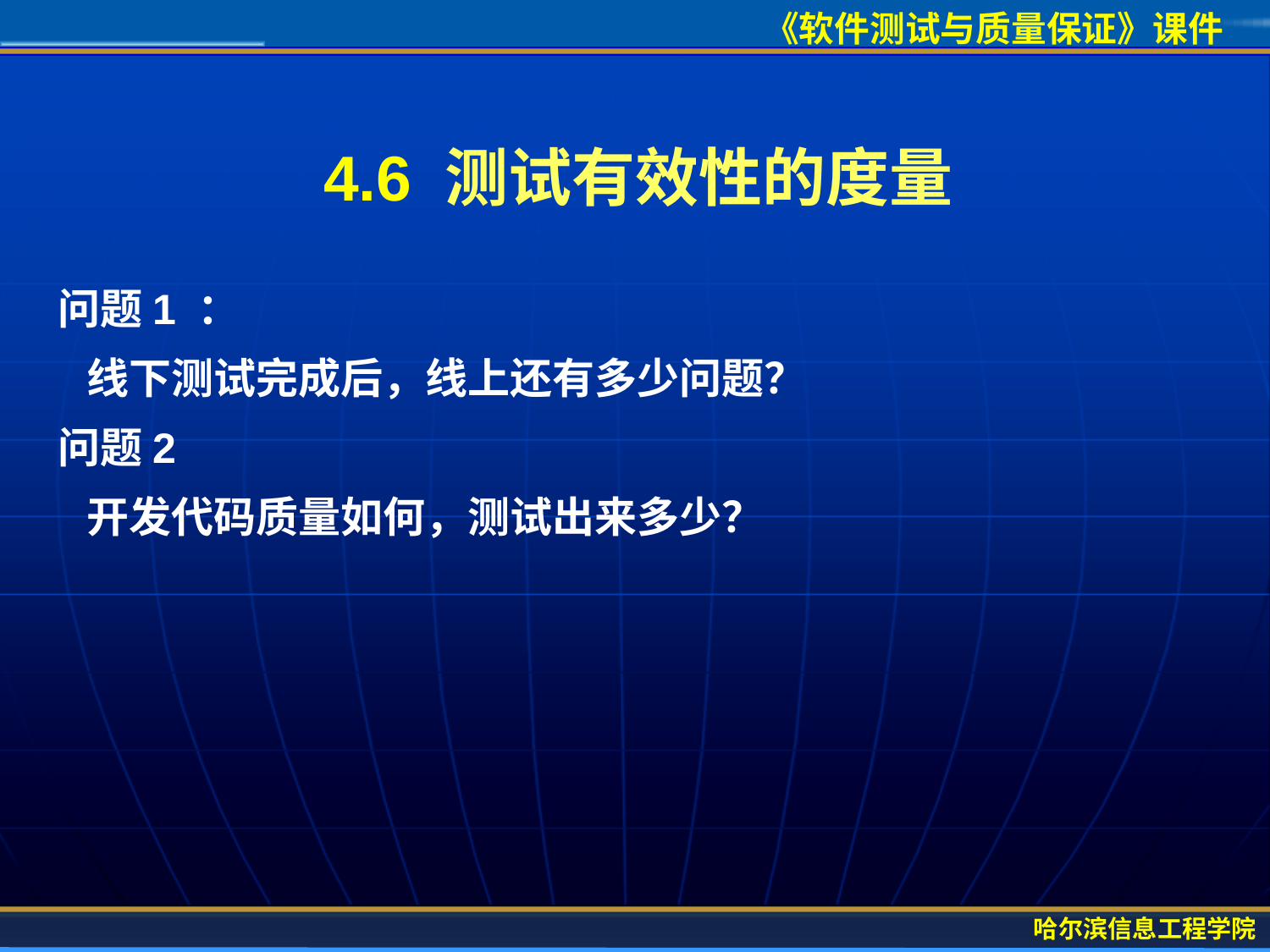

# 4.6 测试有效性的度量
问题1 ：
  线下测试完成后，线上还有多少问题？
问题2
  开发代码质量如何，测试出来多少？